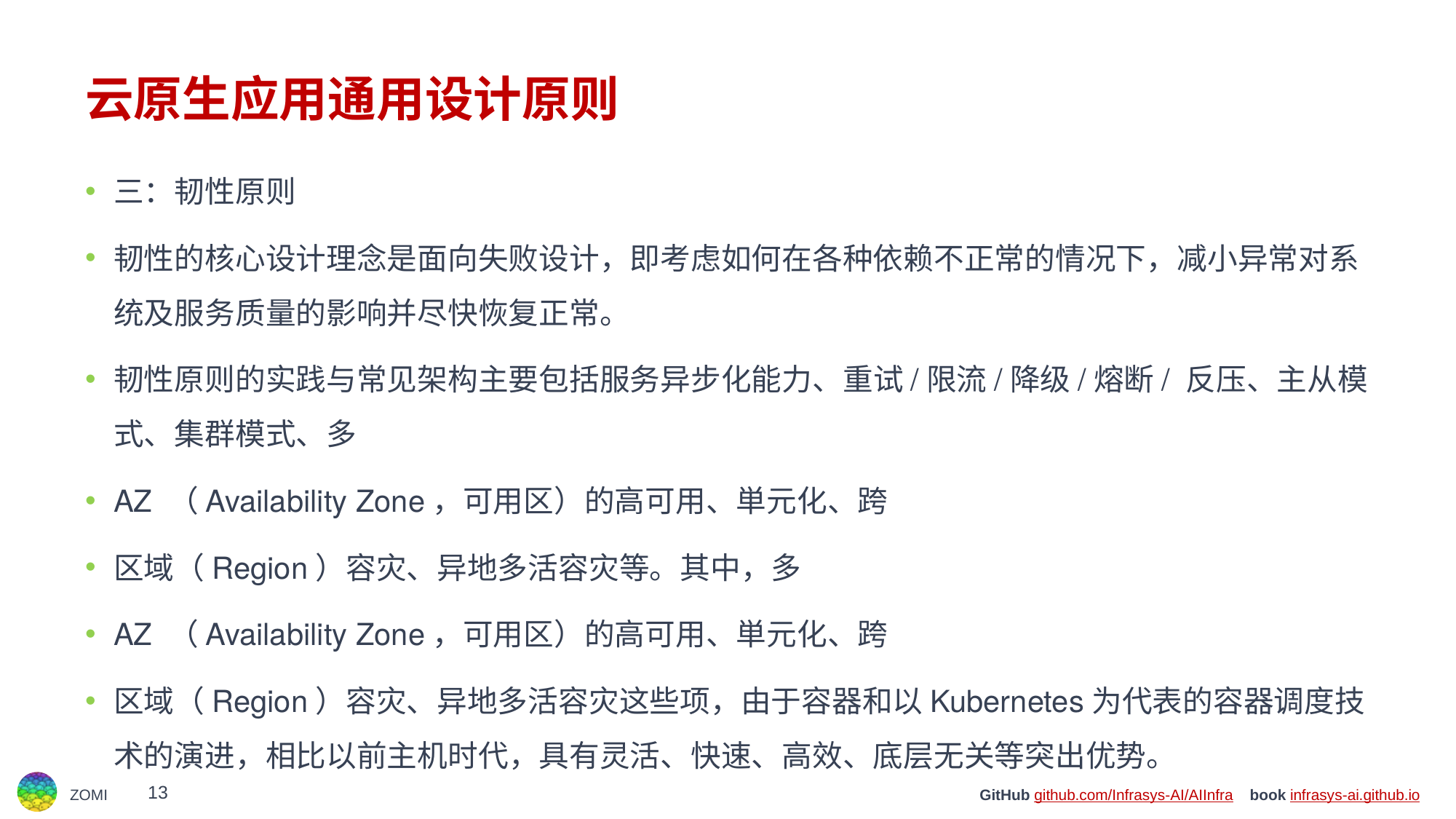

# 云原生应用通用设计原则
三：韧性原则
韧性的核心设计理念是面向失败设计，即考虑如何在各种依赖不正常的情况下，减小异常对系统及服务质量的影响并尽快恢复正常。
韧性原则的实践与常见架构主要包括服务异步化能力、重试/限流/降级/熔断/ 反压、主从模式、集群模式、多
AZ （Availability Zone，可用区）的高可用、単元化、跨
区域（Region）容灾、异地多活容灾等。其中，多
AZ （Availability Zone，可用区）的高可用、単元化、跨
区域（Region）容灾、异地多活容灾这些项，由于容器和以Kubernetes为代表的容器调度技术的演进，相比以前主机时代，具有灵活、快速、高效、底层无关等突出优势。